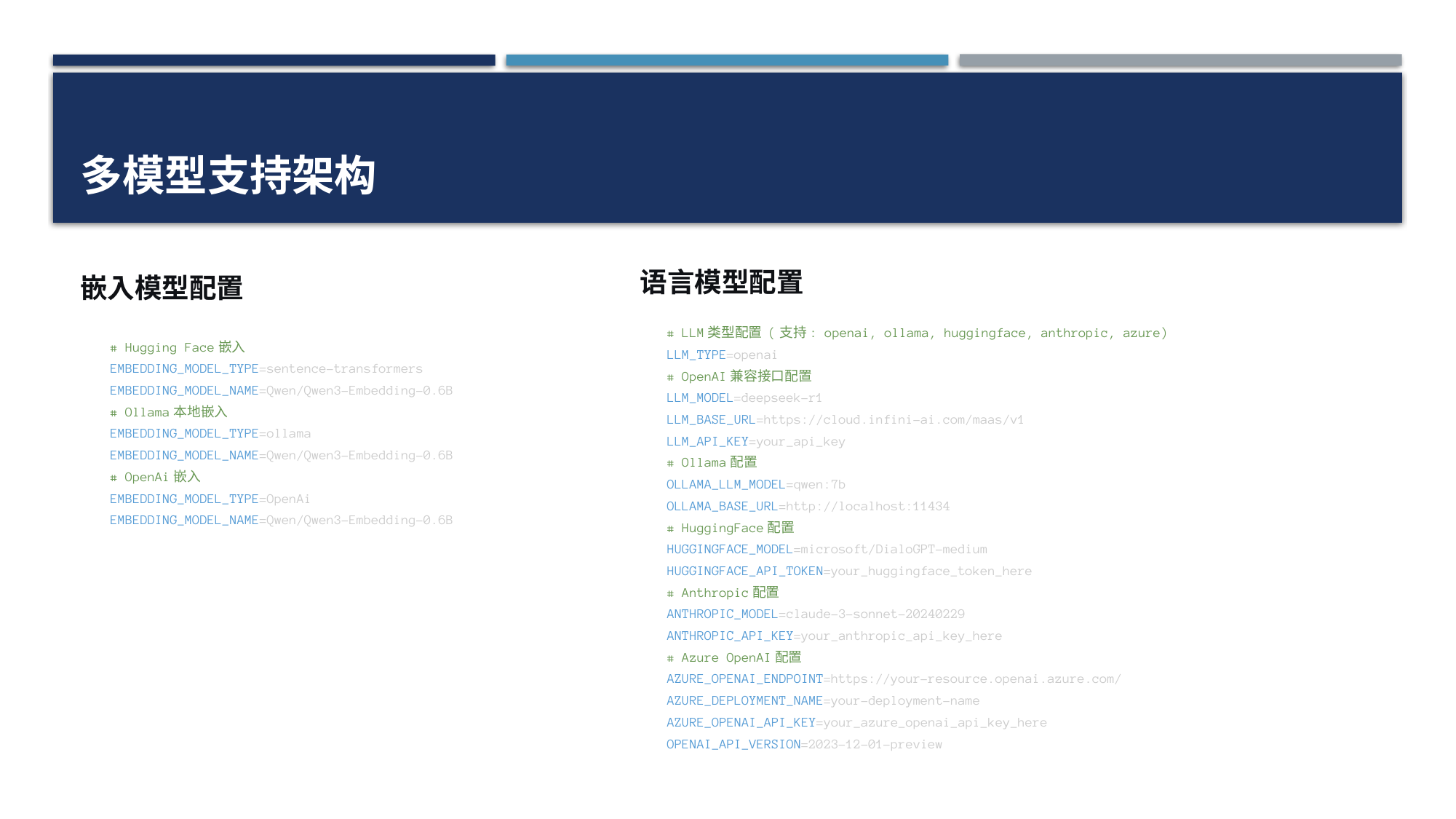

# 多模型支持架构
语言模型配置
嵌入模型配置
# LLM类型配置 (支持: openai, ollama, huggingface, anthropic, azure)
LLM_TYPE=openai
# OpenAI兼容接口配置
LLM_MODEL=deepseek-r1
LLM_BASE_URL=https://cloud.infini-ai.com/maas/v1
LLM_API_KEY=your_api_key
# Ollama配置
OLLAMA_LLM_MODEL=qwen:7b
OLLAMA_BASE_URL=http://localhost:11434
# HuggingFace配置
HUGGINGFACE_MODEL=microsoft/DialoGPT-medium
HUGGINGFACE_API_TOKEN=your_huggingface_token_here
# Anthropic配置
ANTHROPIC_MODEL=claude-3-sonnet-20240229
ANTHROPIC_API_KEY=your_anthropic_api_key_here
# Azure OpenAI配置
AZURE_OPENAI_ENDPOINT=https://your-resource.openai.azure.com/
AZURE_DEPLOYMENT_NAME=your-deployment-name
AZURE_OPENAI_API_KEY=your_azure_openai_api_key_here
OPENAI_API_VERSION=2023-12-01-preview
# Hugging Face嵌入
EMBEDDING_MODEL_TYPE=sentence-transformers
EMBEDDING_MODEL_NAME=Qwen/Qwen3-Embedding-0.6B
# Ollama本地嵌入
EMBEDDING_MODEL_TYPE=ollama
EMBEDDING_MODEL_NAME=Qwen/Qwen3-Embedding-0.6B
# OpenAi嵌入
EMBEDDING_MODEL_TYPE=OpenAi
EMBEDDING_MODEL_NAME=Qwen/Qwen3-Embedding-0.6B